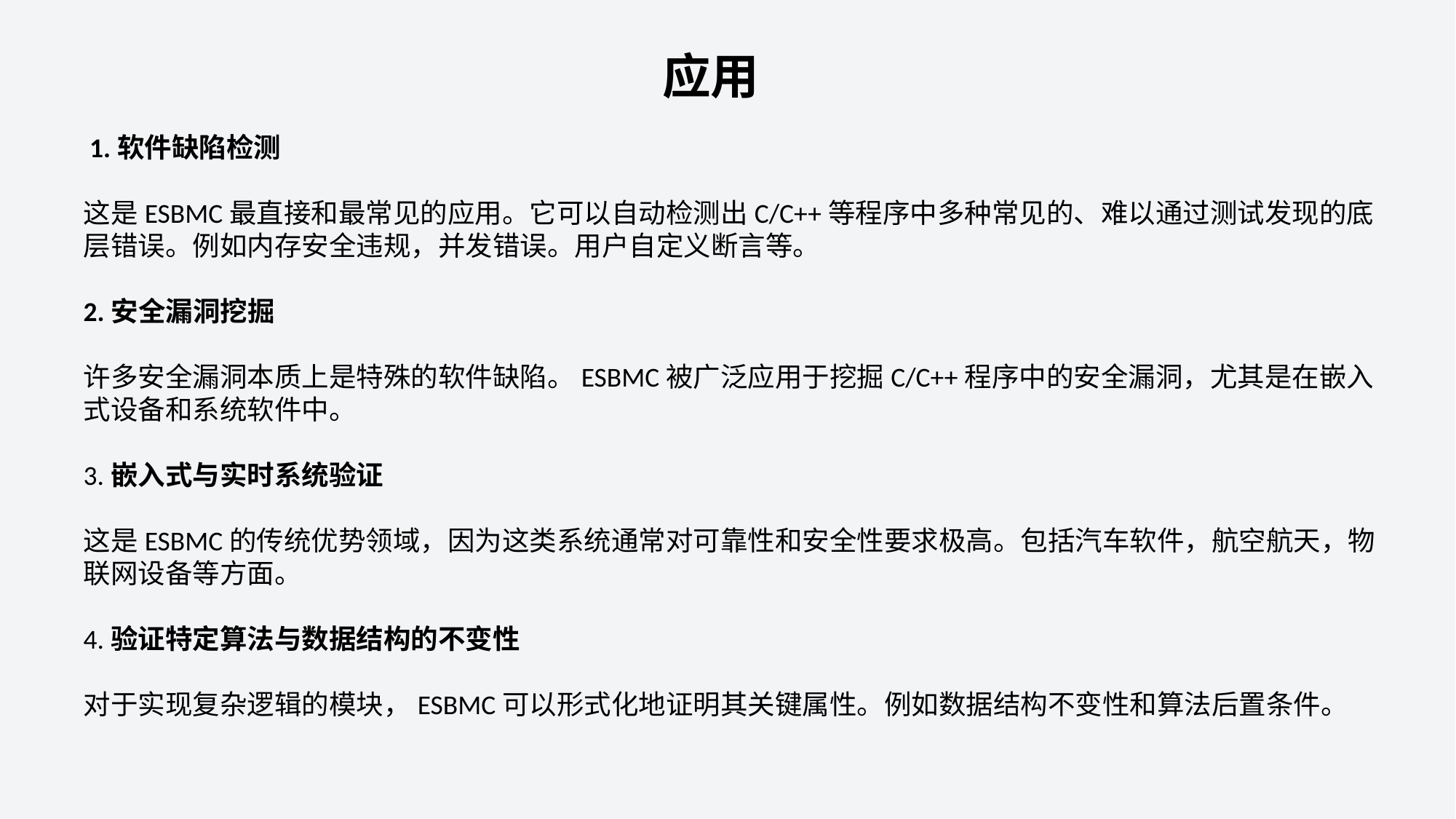

应用

 1.软件缺陷检测

这是ESBMC最直接和最常见的应用。它可以自动检测出C/C++等程序中多种常见的、难以通过测试发现的底层错误。例如内存安全违规，并发错误。用户自定义断言等。

2.安全漏洞挖掘

许多安全漏洞本质上是特殊的软件缺陷。ESBMC被广泛应用于挖掘C/C++程序中的安全漏洞，尤其是在嵌入式设备和系统软件中。

3.嵌入式与实时系统验证

这是ESBMC的传统优势领域，因为这类系统通常对可靠性和安全性要求极高。包括汽车软件，航空航天，物联网设备等方面。

4.验证特定算法与数据结构的不变性

对于实现复杂逻辑的模块，ESBMC可以形式化地证明其关键属性。例如数据结构不变性和算法后置条件。